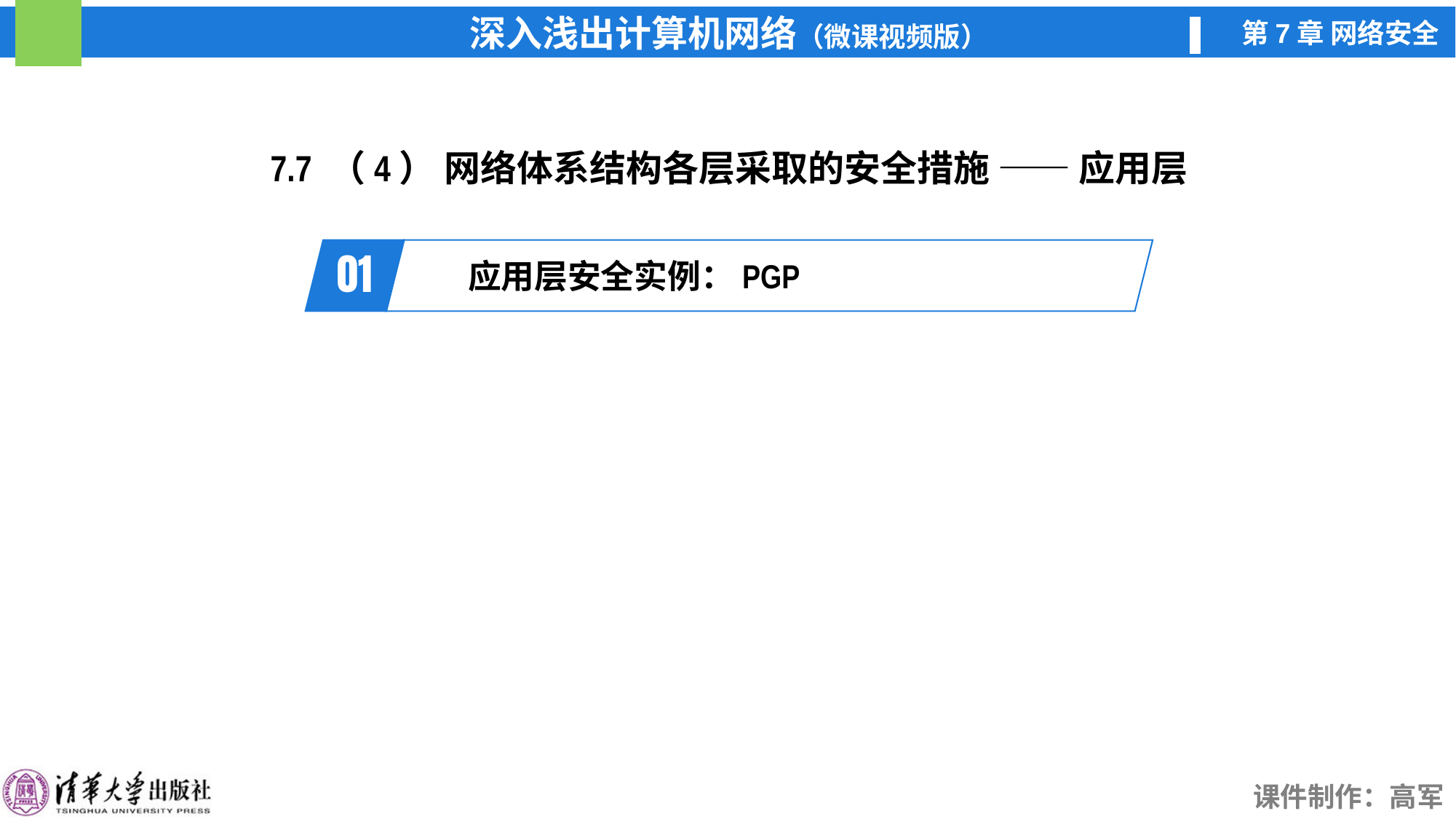

7.7 （4） 网络体系结构各层采取的安全措施 —— 应用层
01
应用层安全实例：PGP